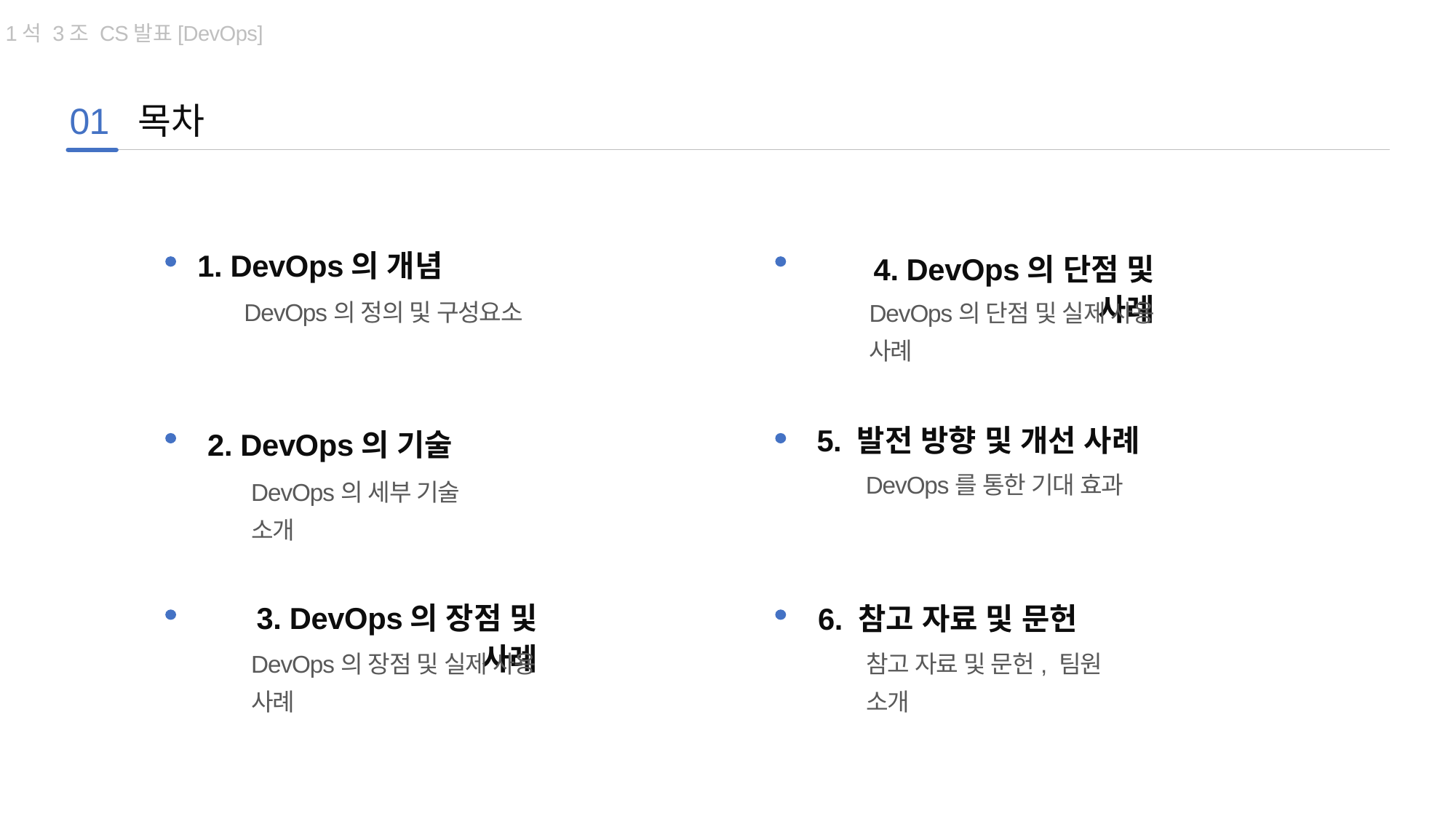

1석 3조 CS발표[DevOps]
01
목차
1. DevOps의 개념
4. DevOps의 단점 및 사례

DevOps의 정의 및 구성요소
DevOps의 단점 및 실제 사용 사례
5. 발전 방향 및 개선 사례
2. DevOps의 기술

DevOps를 통한 기대 효과
DevOps의 세부 기술 소개
3. DevOps의 장점 및 사례
6. 참고 자료 및 문헌

DevOps의 장점 및 실제 사용 사례
참고 자료 및 문헌, 팀원 소개